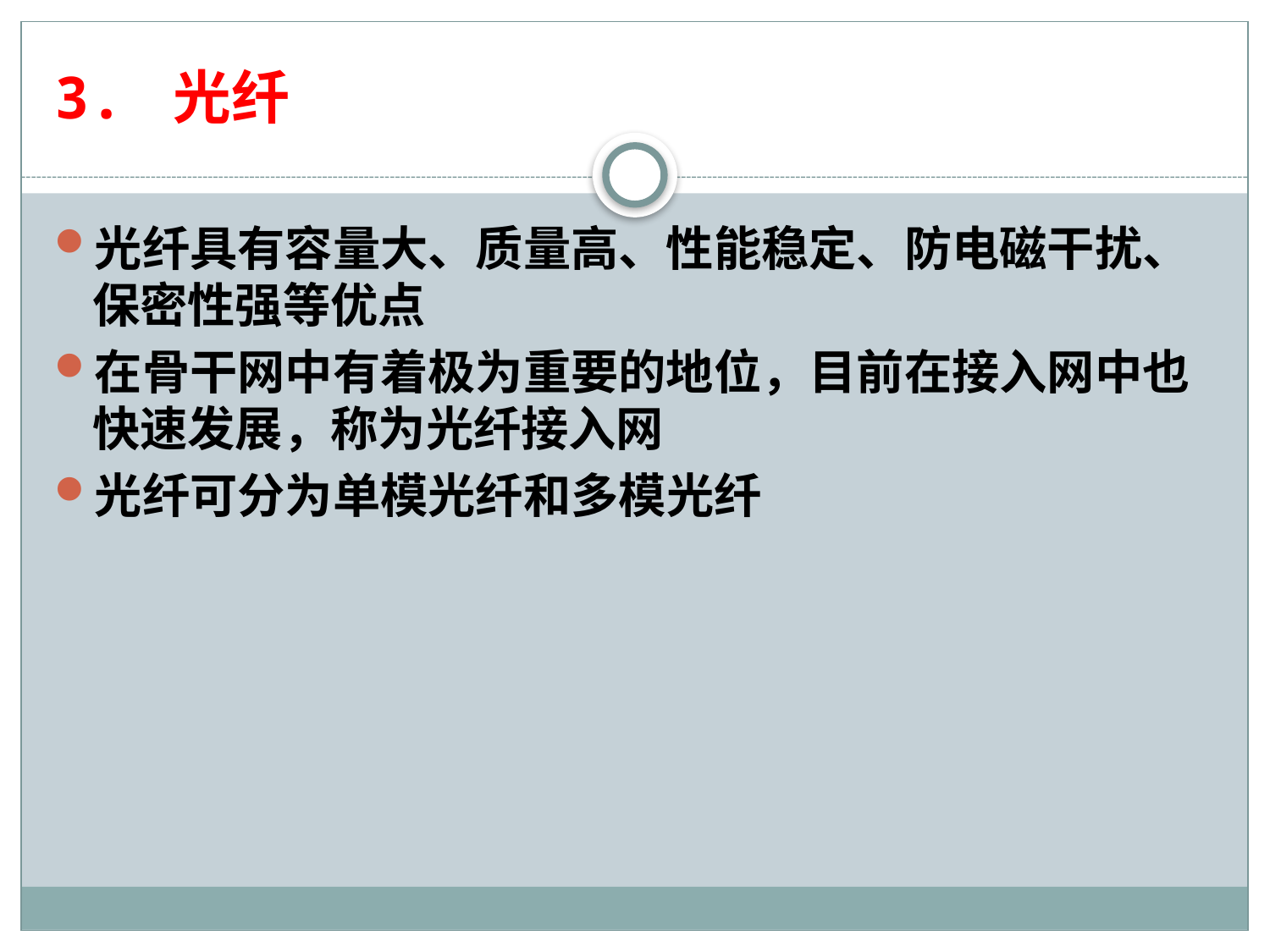

# 3. 光纤
光纤具有容量大、质量高、性能稳定、防电磁干扰、保密性强等优点
在骨干网中有着极为重要的地位，目前在接入网中也快速发展，称为光纤接入网
光纤可分为单模光纤和多模光纤